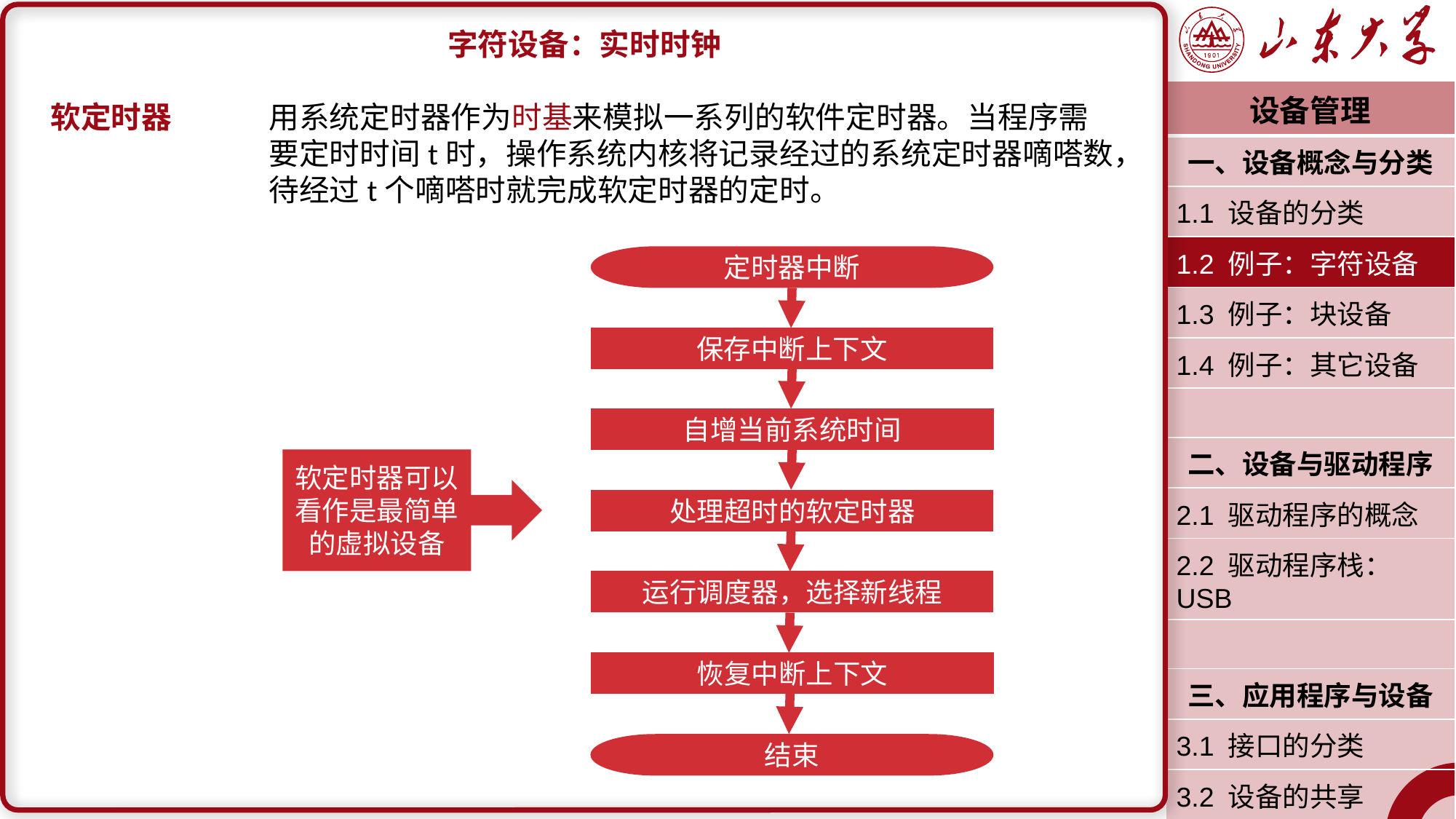

字符设备：实时时钟

软定时器	用系统定时器作为时基来模拟一系列的软件定时器。当程序需		要定时时间t时，操作系统内核将记录经过的系统定时器嘀嗒数，		待经过t个嘀嗒时就完成软定时器的定时。
| 设备管理 |
| --- |
| 一、设备概念与分类 |
| 1.1 设备的分类 |
| 1.2 例子：字符设备 |
| 1.3 例子：块设备 |
| 1.4 例子：其它设备 |
|  |
| 二、设备与驱动程序 |
| 2.1 驱动程序的概念 |
| 2.2 驱动程序栈：USB |
|  |
| 三、应用程序与设备 |
| 3.1 接口的分类 |
| 3.2 设备的共享 |
| 潘润宇 2023.04 |
定时器中断
保存中断上下文
自增当前系统时间
处理超时的软定时器
运行调度器，选择新线程
恢复中断上下文
结束
软定时器可以看作是最简单的虚拟设备